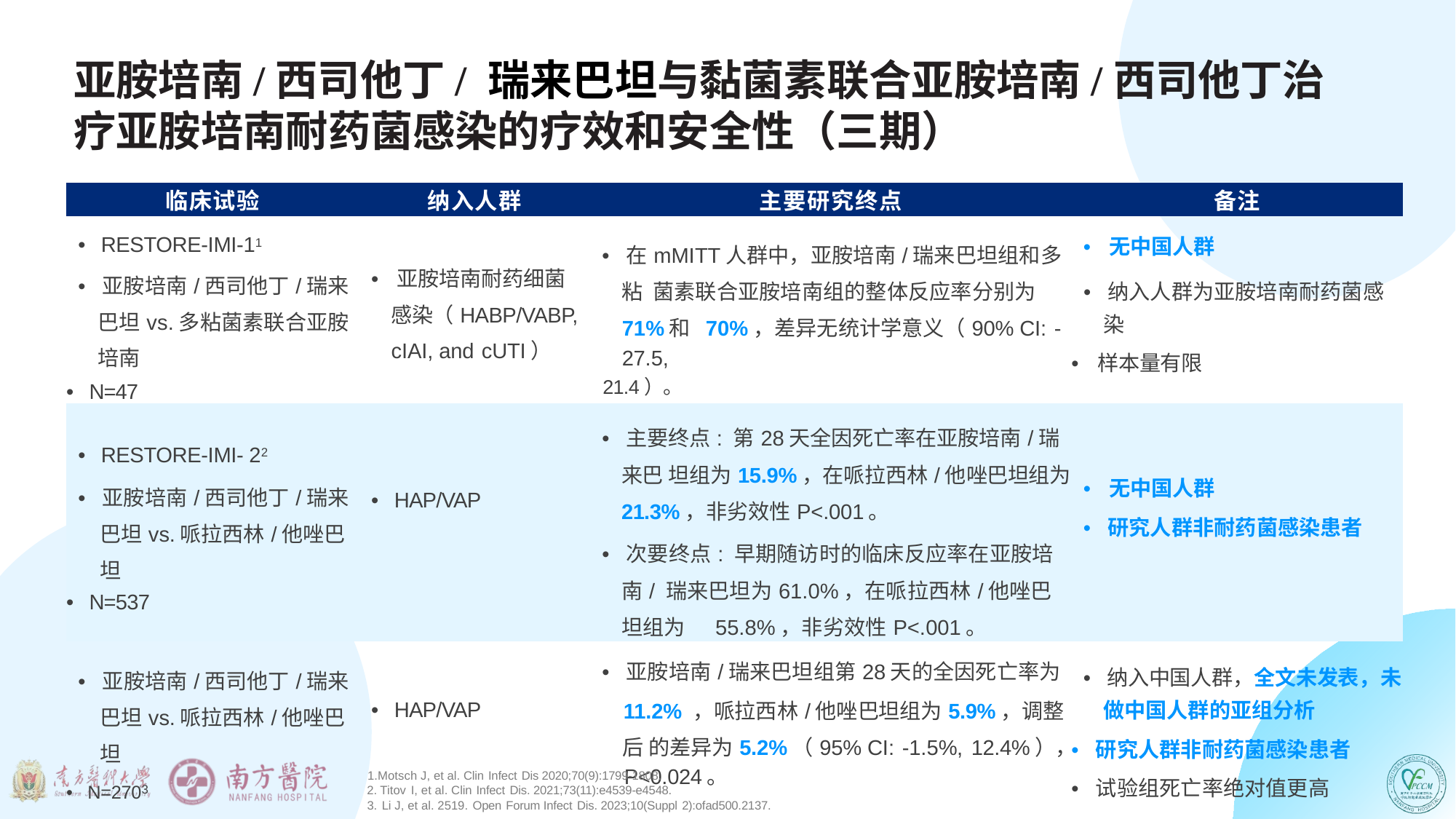

# 亚胺培南/西司他丁/ 瑞来巴坦与黏菌素联合亚胺培南/西司他丁治疗亚胺培南耐药菌感染的疗效和安全性（三期）
| 临床试验 | 纳入人群 | 主要研究终点 | 备注 |
| --- | --- | --- | --- |
| • RESTORE-IMI-11 • 亚胺培南/西司他丁/瑞来 巴坦vs.多粘菌素联合亚胺培南 • N=47 | • 亚胺培南耐药细菌 感染（HABP/VABP, cIAI, and cUTI） | • 在mMITT人群中，亚胺培南/瑞来巴坦组和多粘 菌素联合亚胺培南组的整体反应率分别为71%和 70%，差异无统计学意义（90% CI: -27.5, 21.4）。 | • 无中国人群 • 纳入人群为亚胺培南耐药菌感染 • 样本量有限 |
| • RESTORE-IMI- 22 • 亚胺培南/西司他丁/瑞来 巴坦vs.哌拉西林/他唑巴坦 • N=537 | • HAP/VAP | • 主要终点: 第28天全因死亡率在亚胺培南/瑞来巴 坦组为15.9%，在哌拉西林/他唑巴坦组为21.3%，非劣效性P<.001。 • 次要终点: 早期随访时的临床反应率在亚胺培南/ 瑞来巴坦为61.0%，在哌拉西林/他唑巴坦组为 55.8%，非劣效性P<.001。 | • 无中国人群 • 研究人群非耐药菌感染患者 |
| • 亚胺培南/西司他丁/瑞来 巴坦vs.哌拉西林/他唑巴坦 • N=2703 | • HAP/VAP | • 亚胺培南/瑞来巴坦组第28天的全因死亡率为 11.2% ，哌拉西林/他唑巴坦组为5.9%，调整后 的差异为5.2%（95% CI: -1.5%, 12.4%）， P<0.024。 | • 纳入中国人群，全文未发表，未做中国人群的亚组分析 • 研究人群非耐药菌感染患者 • 试验组死亡率绝对值更高 |

1.Motsch J, et al. Clin Infect Dis 2020;70(9):1799-1808.
2. Titov I, et al. Clin Infect Dis. 2021;73(11):e4539-e4548.
3. Li J, et al. 2519. Open Forum Infect Dis. 2023;10(Suppl 2):ofad500.2137.